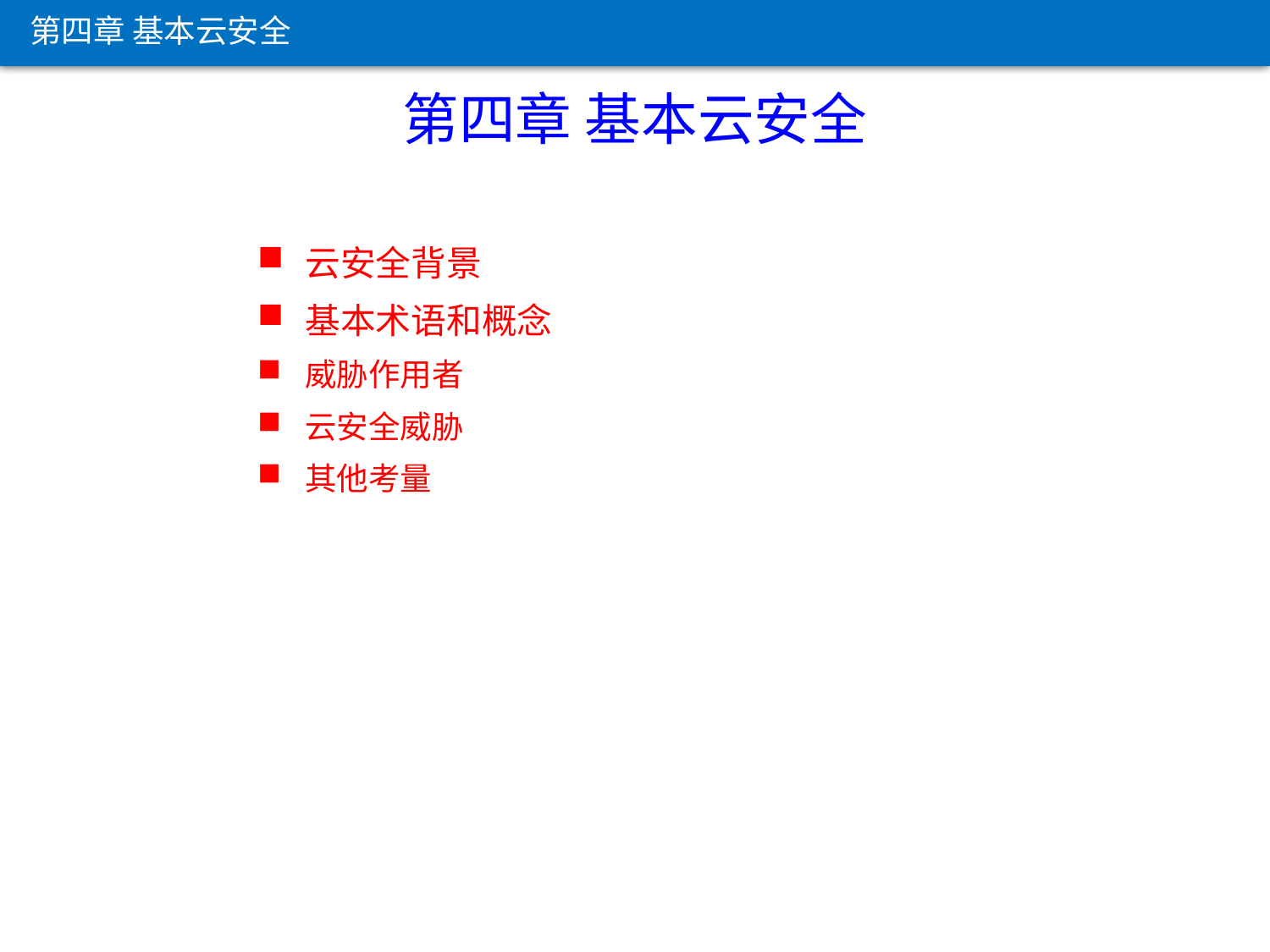

第四章 基本云安全
第四章 基本云安全
云安全背景
基本术语和概念
威胁作用者
云安全威胁
其他考量
2